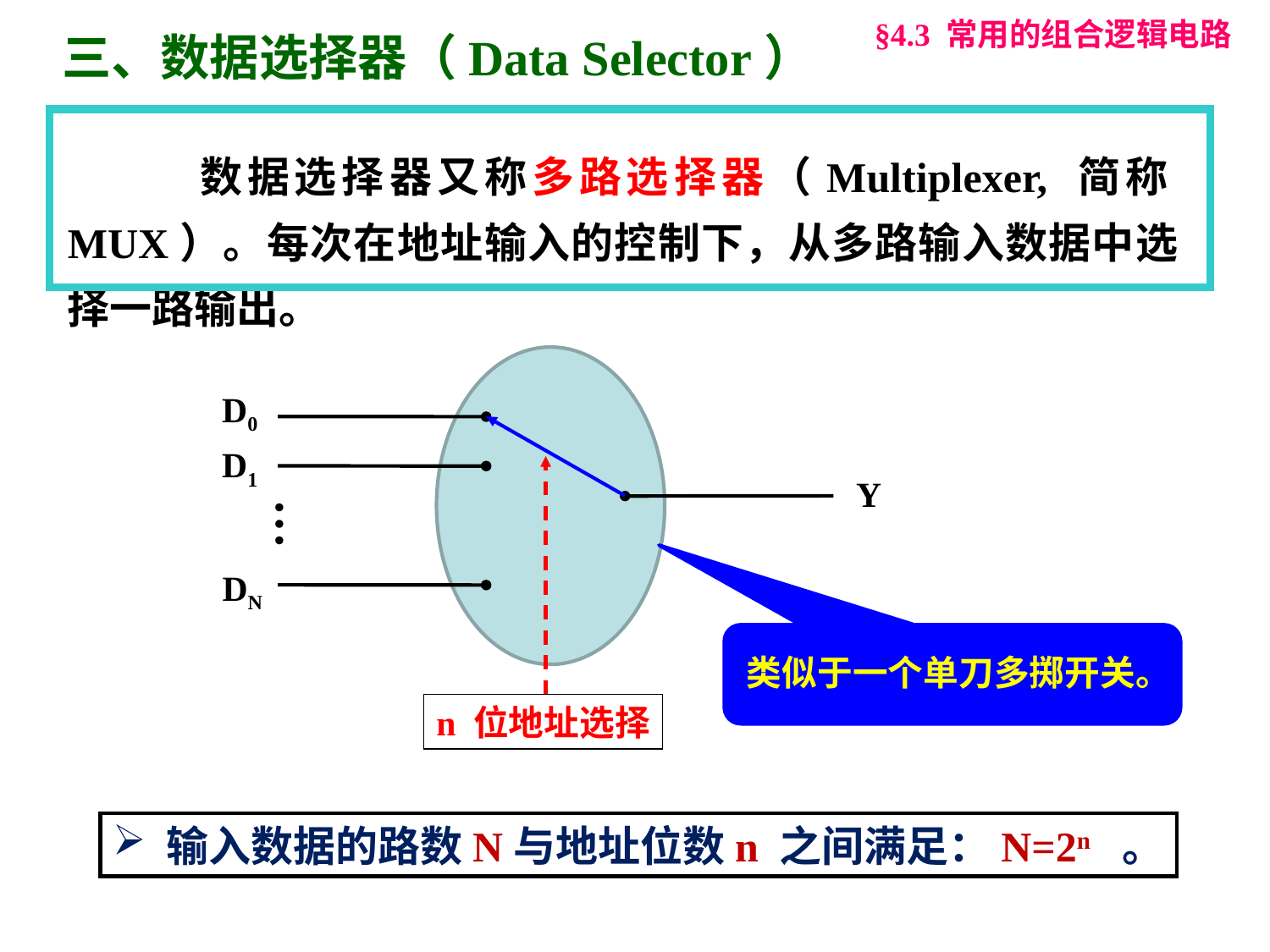

§4.3 常用的组合逻辑电路
三、数据选择器（Data Selector）

        数据选择器又称多路选择器（Multiplexer, 简称MUX）。每次在地址输入的控制下，从多路输入数据中选择一路输出。

类似于一个单刀多掷开关。
D0
D1
Y
…
DN
n 位地址选择
 输入数据的路数N与地址位数n 之间满足：N=2n  。